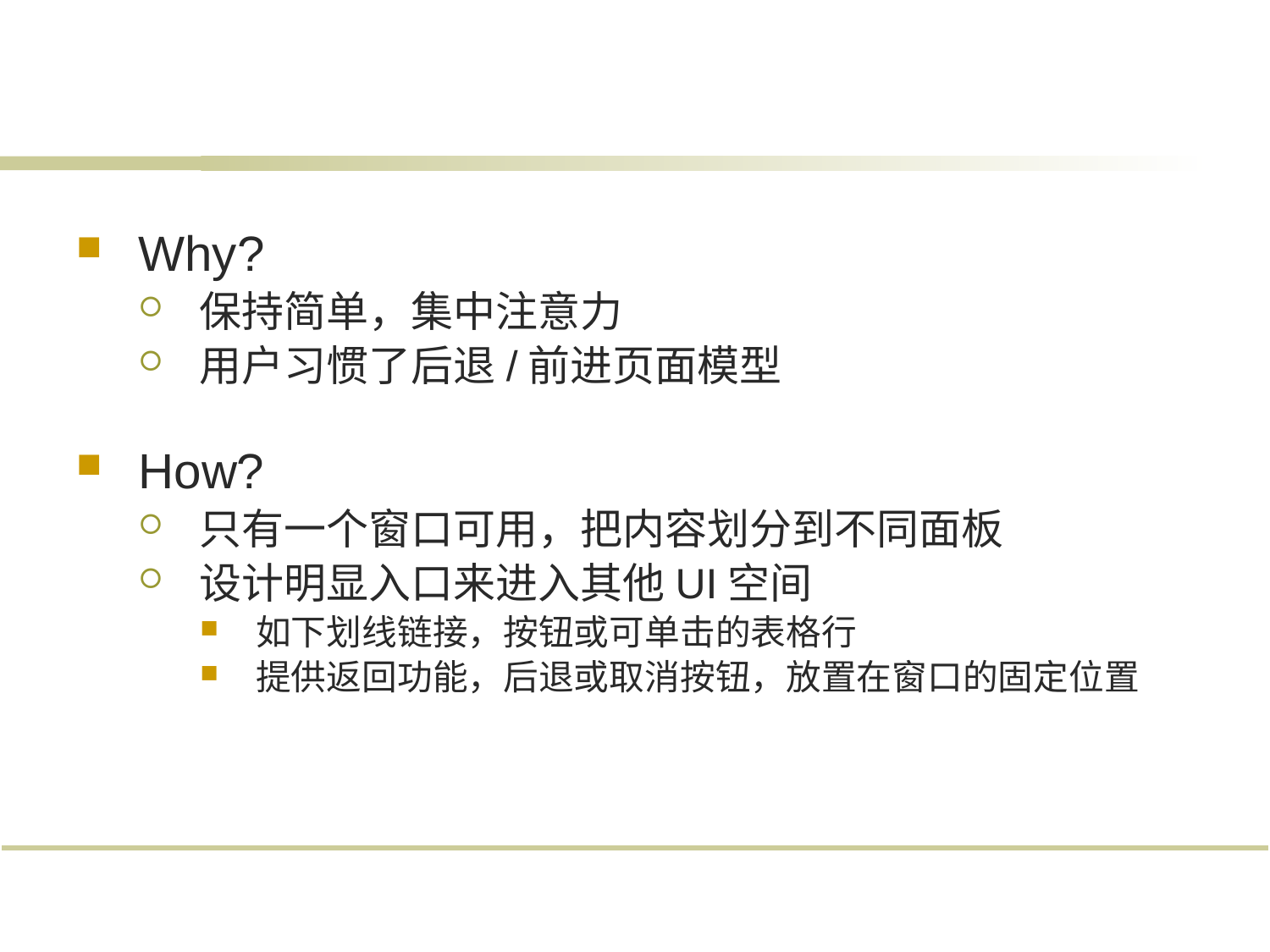

#
Why?
保持简单，集中注意力
用户习惯了后退/前进页面模型

How?
只有一个窗口可用，把内容划分到不同面板
设计明显入口来进入其他UI空间
如下划线链接，按钮或可单击的表格行
提供返回功能，后退或取消按钮，放置在窗口的固定位置